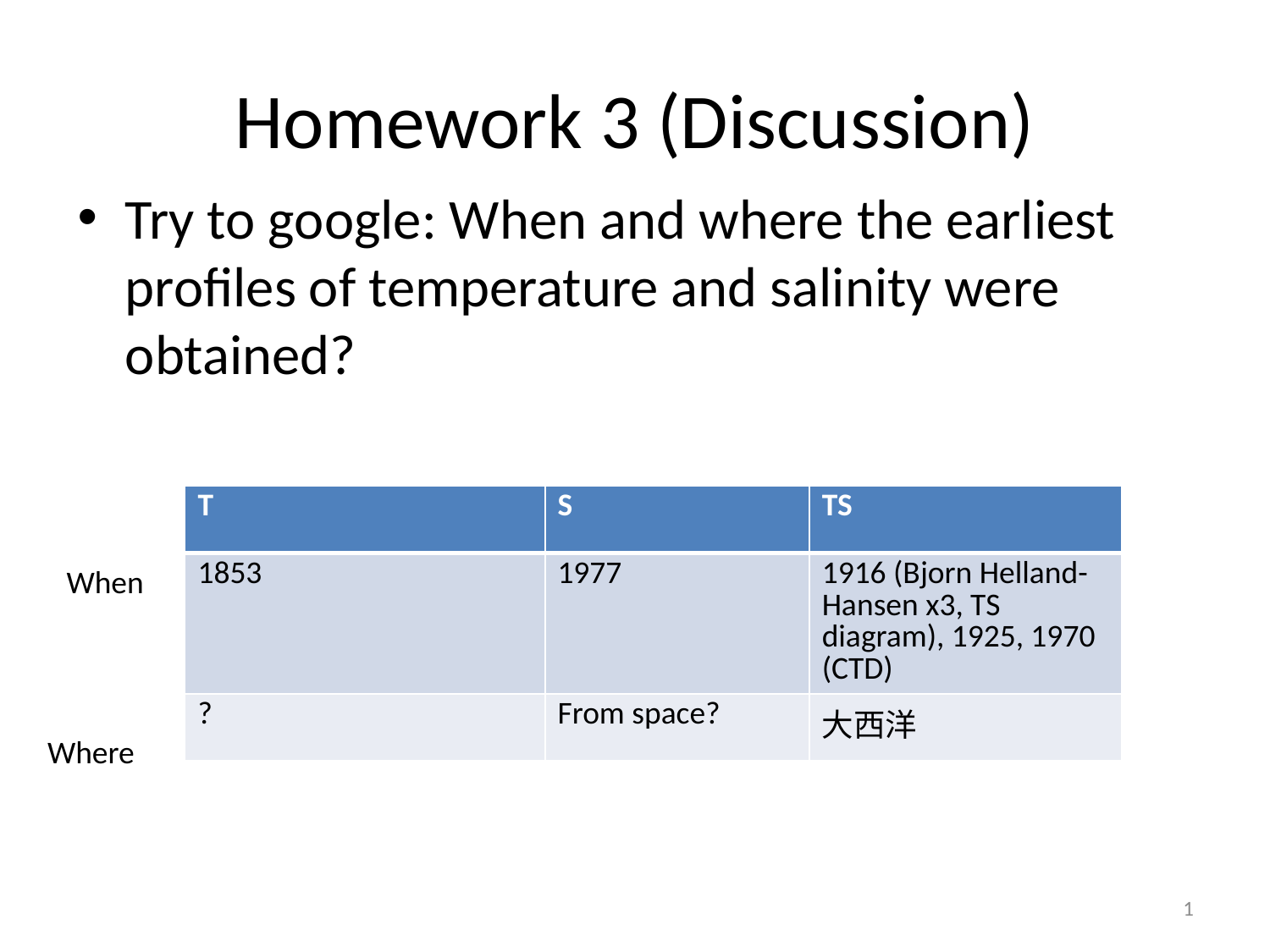

# Homework 3 (Discussion)
Try to google: When and where the earliest profiles of temperature and salinity were obtained?

| T | S | TS |
| --- | --- | --- |
| 1853 | 1977 | 1916 (Bjorn Helland-Hansen x3, TS diagram), 1925, 1970 (CTD) |
| ? | From space? | 大西洋 |
When
Where
1